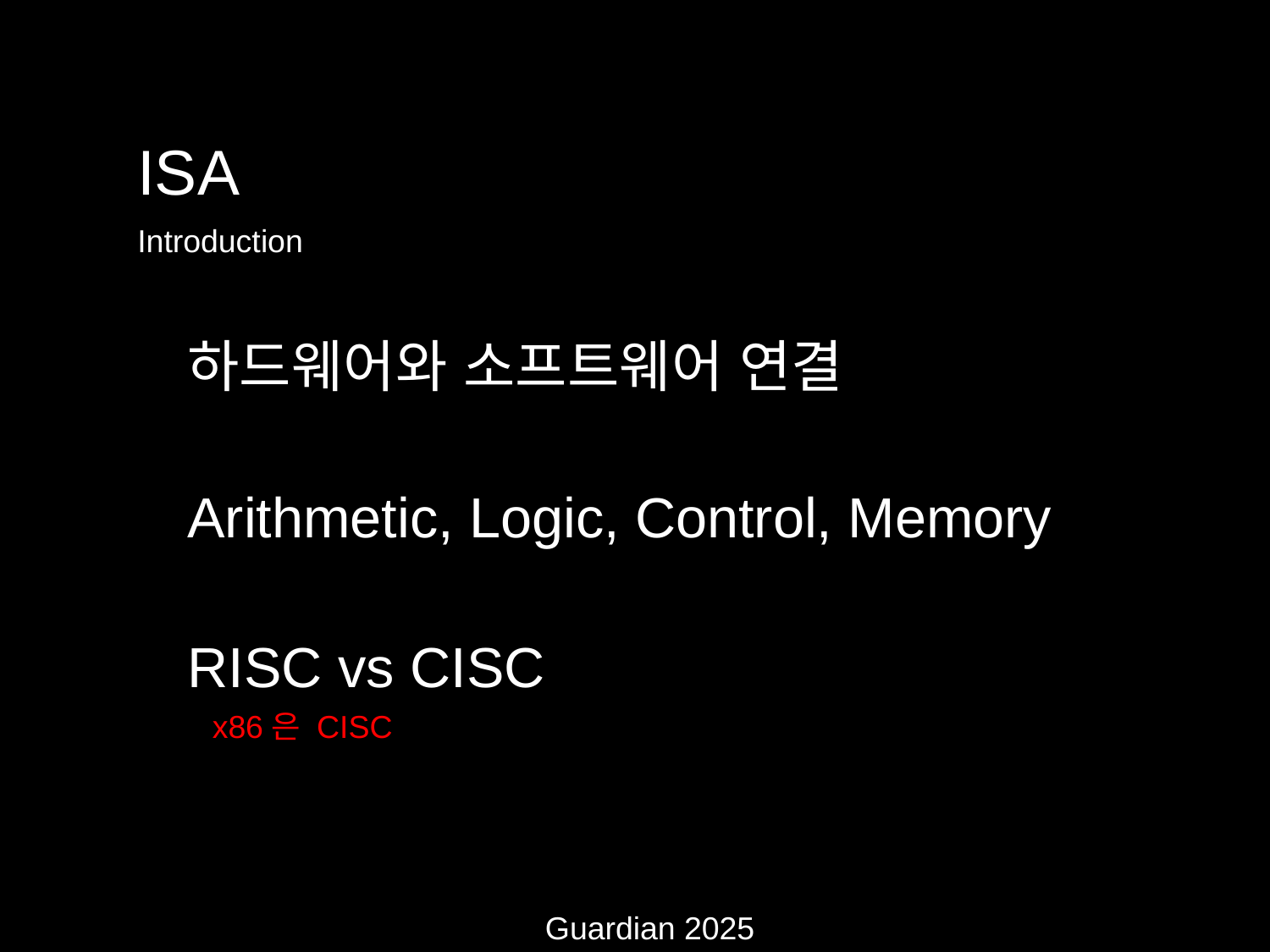

ISA
Introduction
하드웨어와 소프트웨어 연결
Arithmetic, Logic, Control, Memory
RISC vs CISC
x86은 CISC